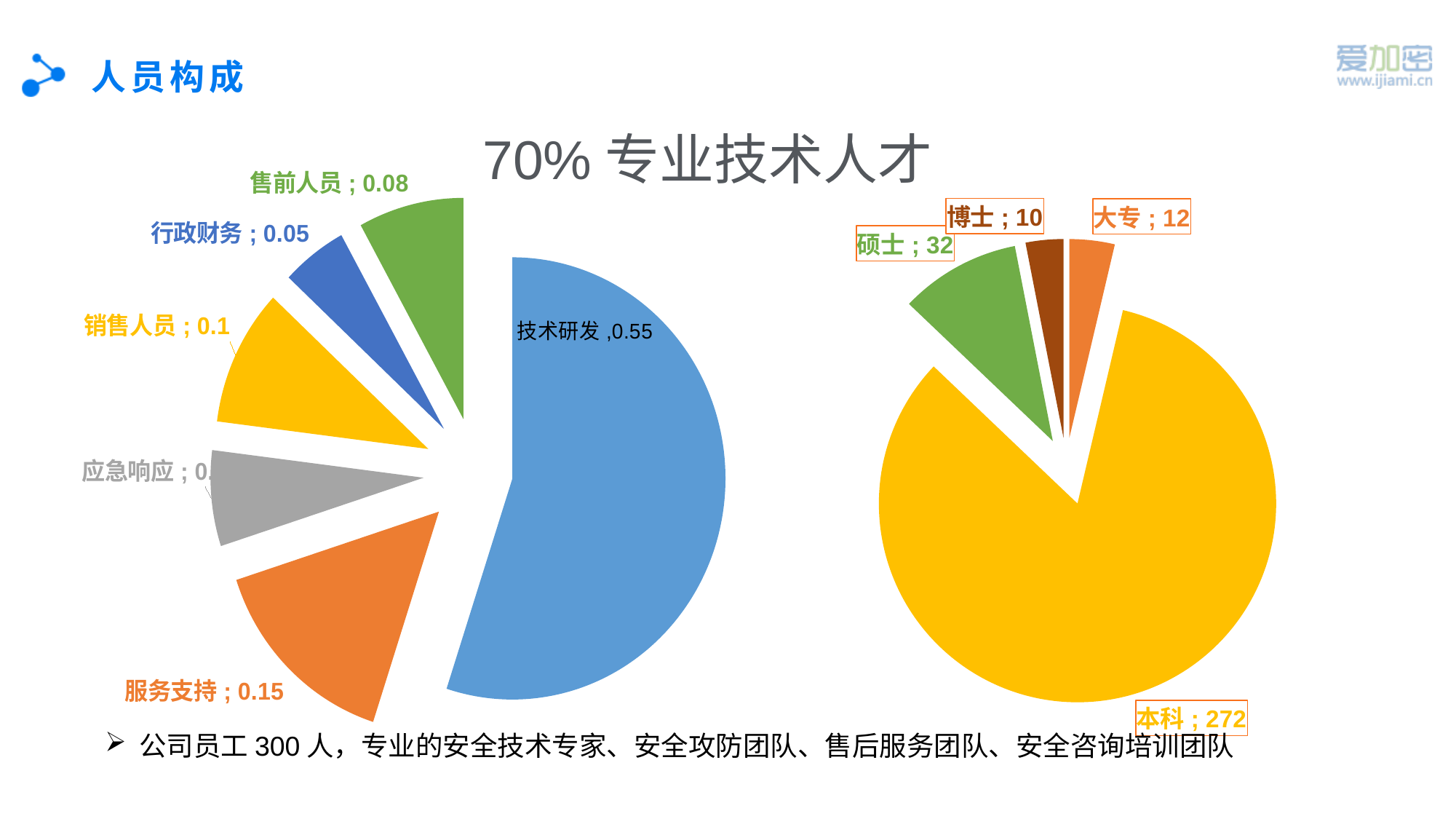

# 人员构成

### Chart

| Category |  |
|---|---|
| 技术研发 | 0.55 |
| 服务支持 | 0.15 |
| 应急响应 | 0.07 |
| 销售人员 | 0.1 |
| 行政财务 | 0.05 |
| 售前人员 | 0.08 |
70%专业技术人才

### Chart

| Category | 人员数量 |
|---|---|
| 大专 | 12.0 |
| 本科 | 272.0 |
| 硕士 | 32.0 |
| 博士 | 10.0 |
公司员工300人，专业的安全技术专家、安全攻防团队、售后服务团队、安全咨询培训团队